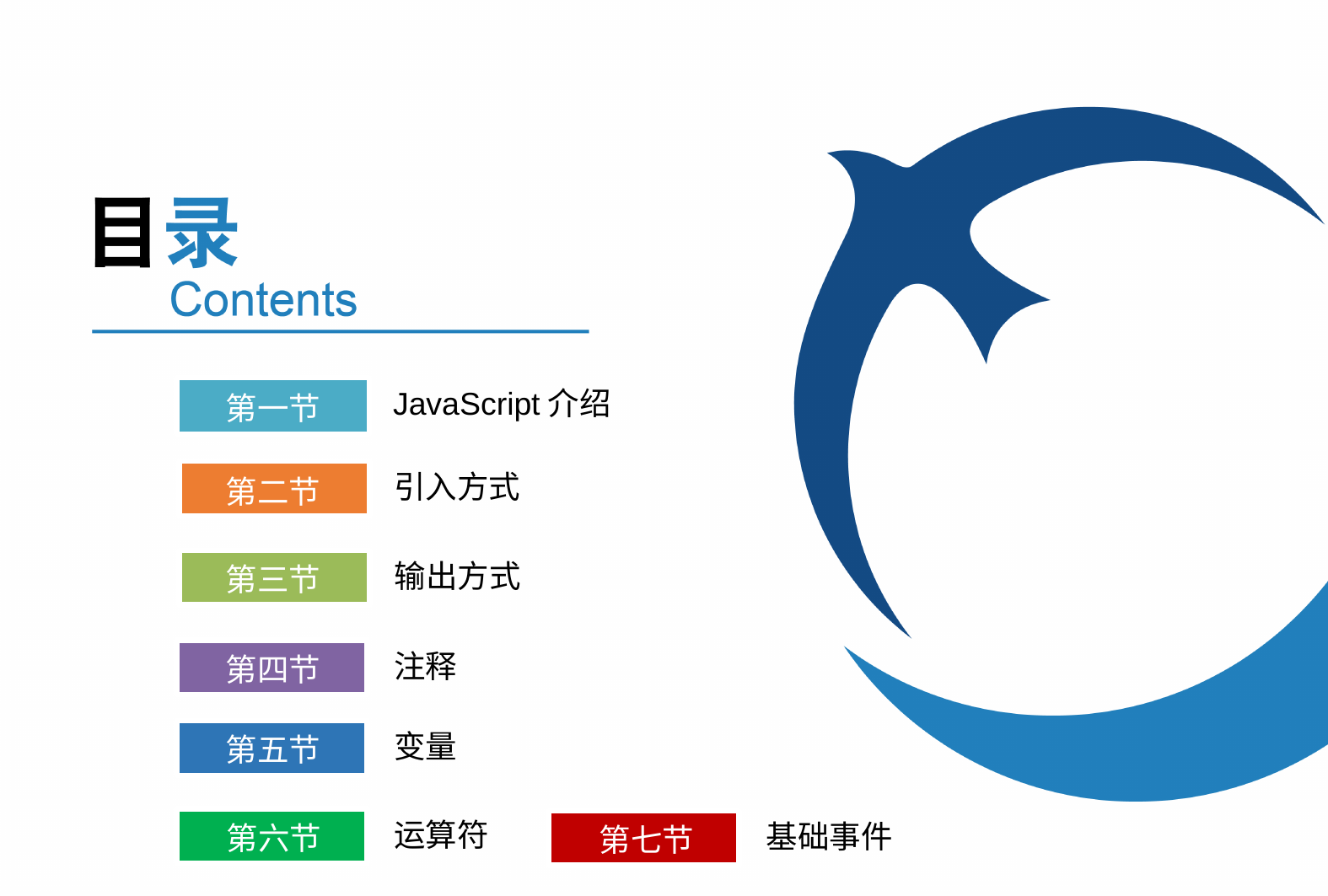

JavaScript介绍

第一节
引入方式

第二节
输出方式

第三节
注释

第四节
变量

第五节
运算符

基础事件

第六节
第七节